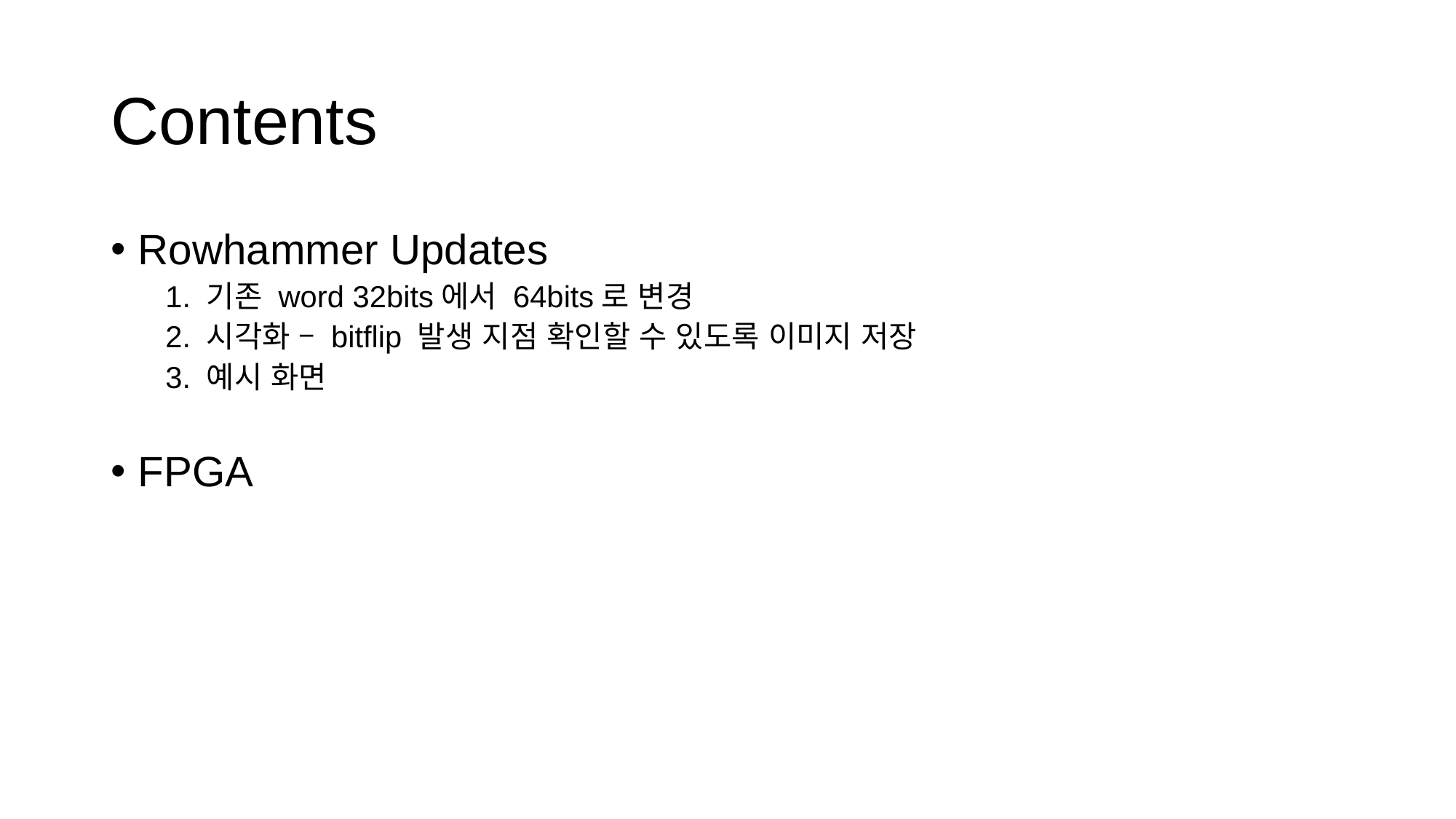

# Contents
Rowhammer Updates
1. 기존 word 32bits에서 64bits로 변경
2. 시각화 – bitflip 발생 지점 확인할 수 있도록 이미지 저장
3. 예시 화면

FPGA